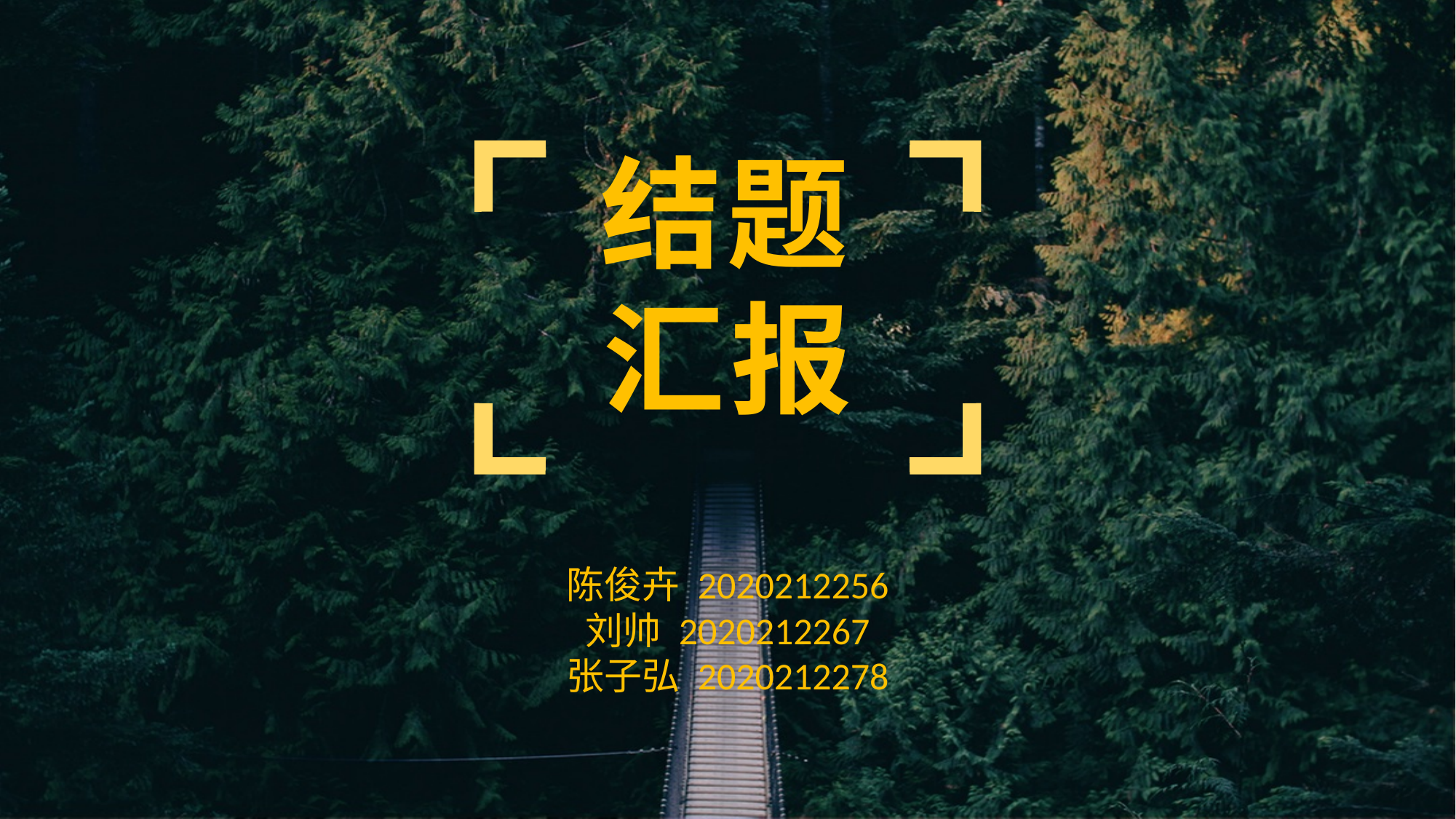

结题汇报

陈俊卉 2020212256
刘帅 2020212267
张子弘 2020212278